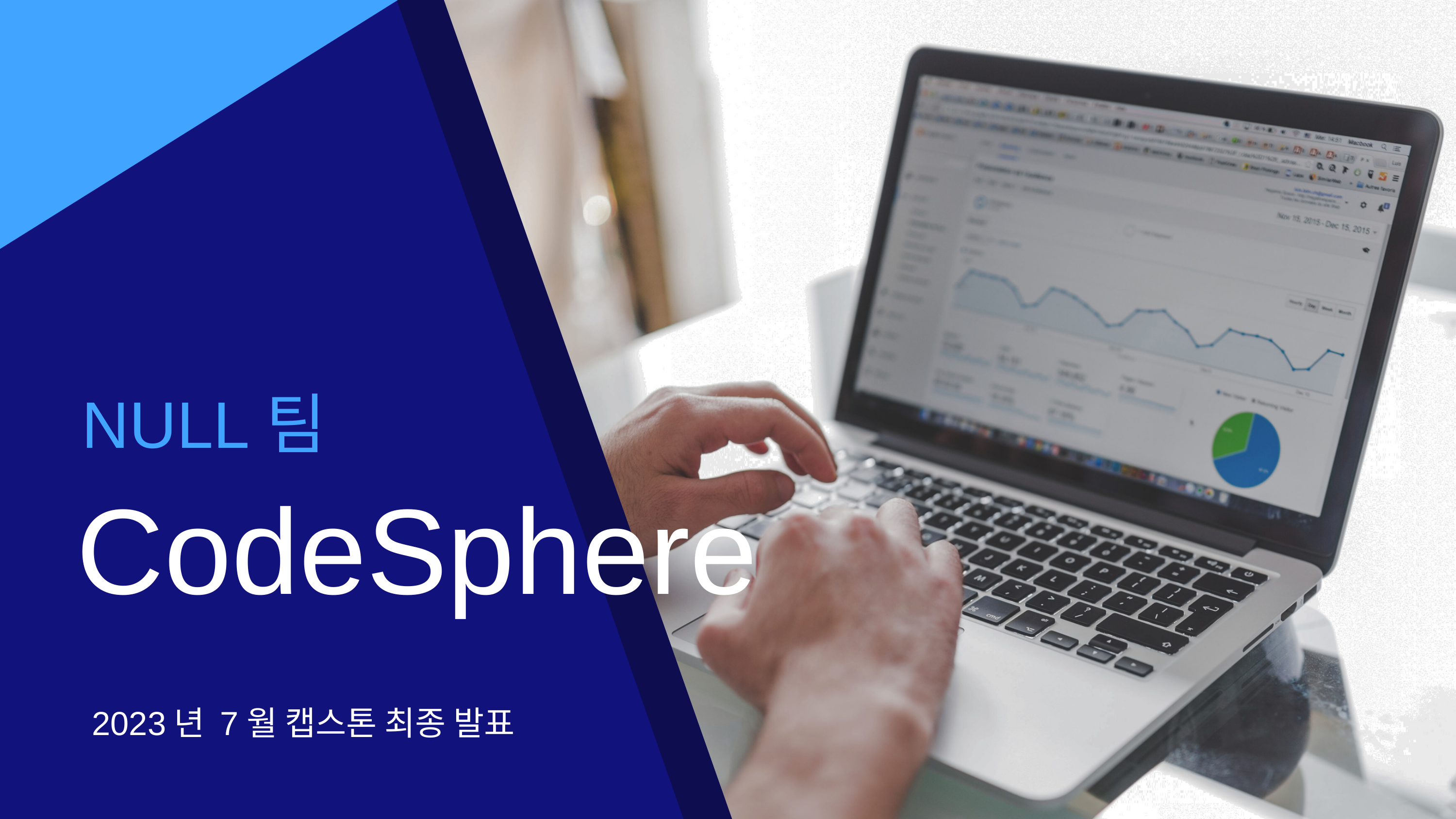

NULL팀
CodeSphere
2023년 7월 캡스톤 최종 발표